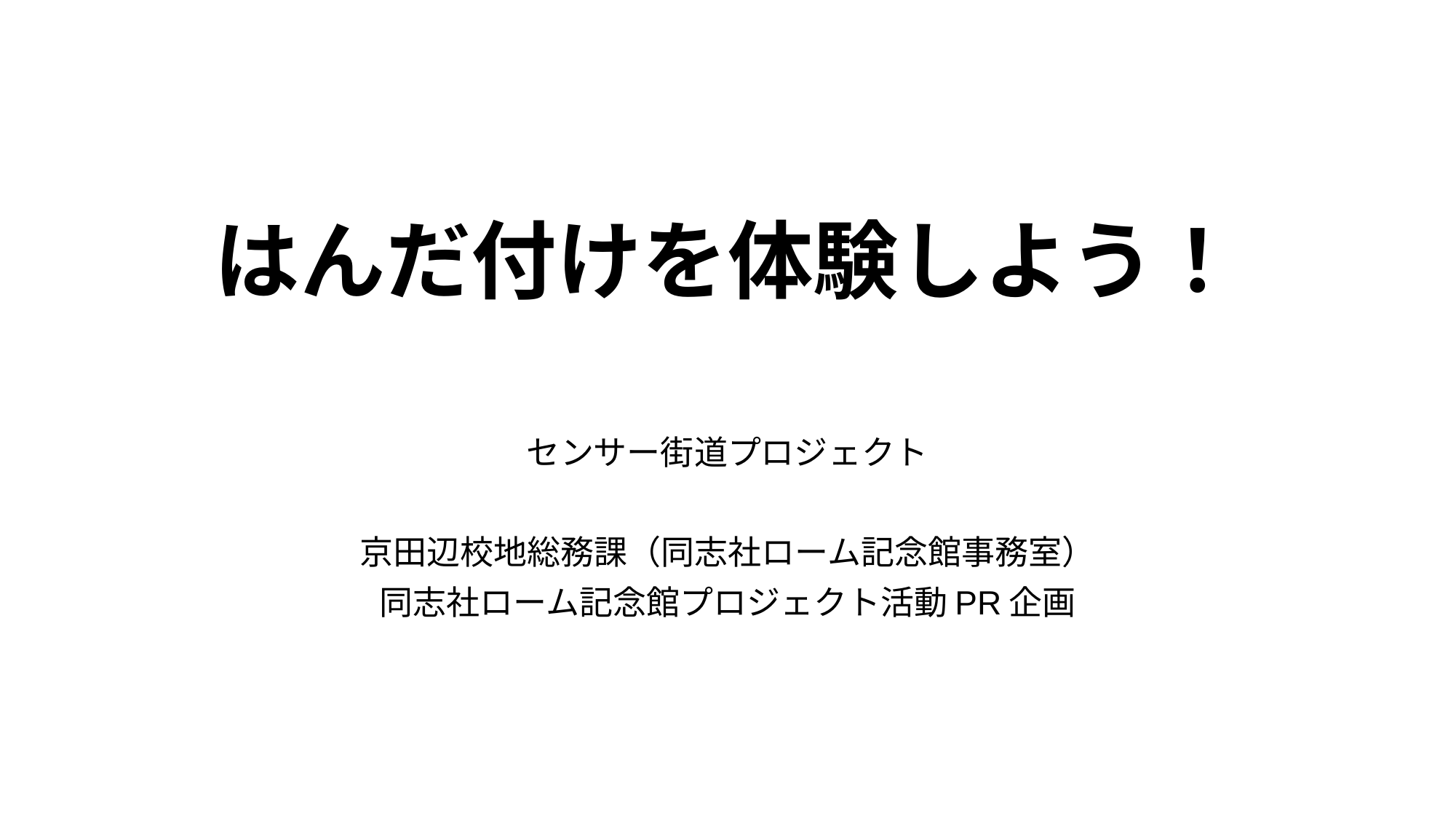

# はんだ付けを体験しよう！
センサー街道プロジェクト

京田辺校地総務課（同志社ローム記念館事務室）
同志社ローム記念館プロジェクト活動PR企画